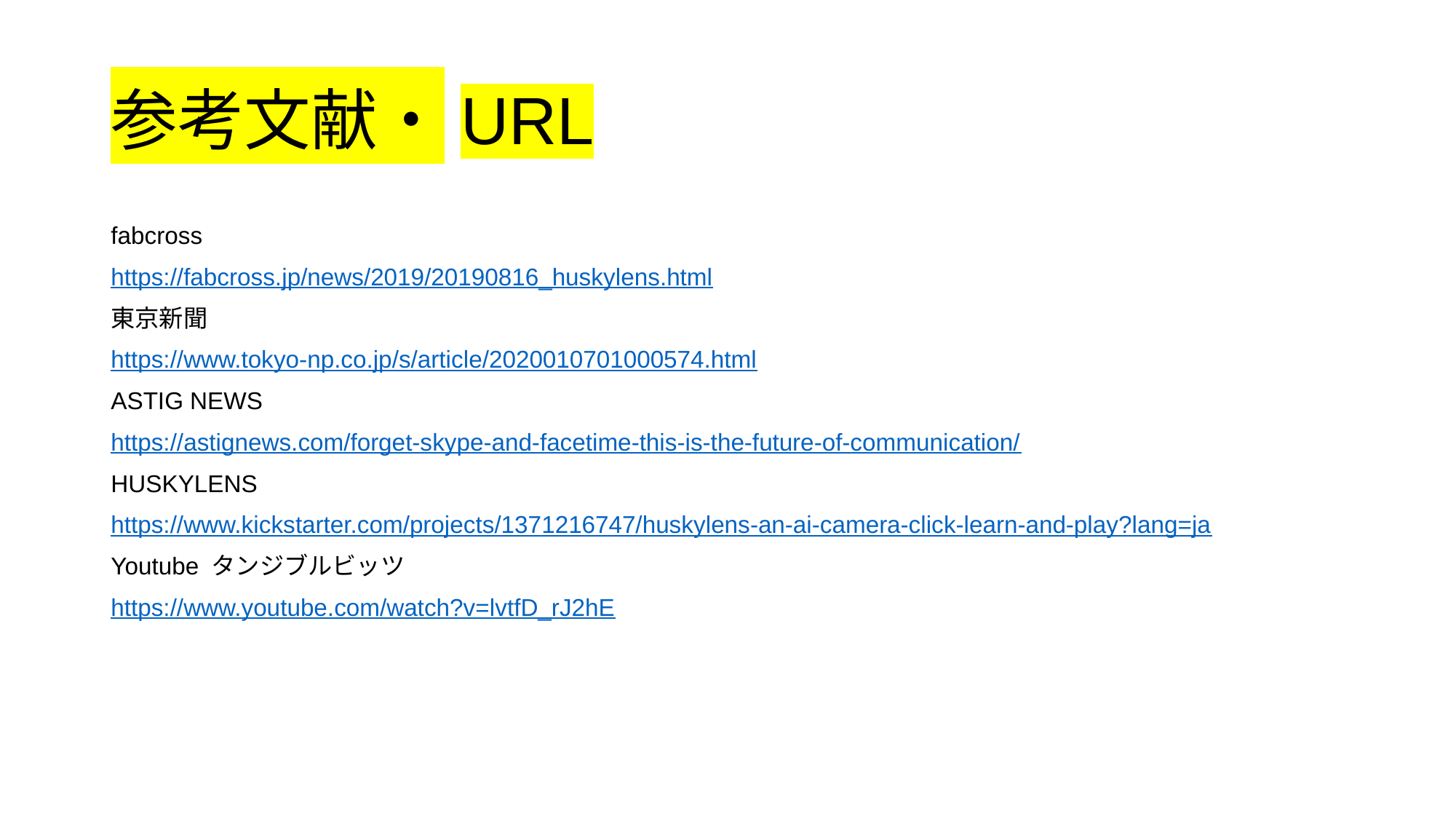

# 参考文献・URL
fabcross
https://fabcross.jp/news/2019/20190816_huskylens.html
東京新聞
https://www.tokyo-np.co.jp/s/article/2020010701000574.html
ASTIG NEWS
https://astignews.com/forget-skype-and-facetime-this-is-the-future-of-communication/
HUSKYLENS
https://www.kickstarter.com/projects/1371216747/huskylens-an-ai-camera-click-learn-and-play?lang=ja
Youtube タンジブルビッツ
https://www.youtube.com/watch?v=lvtfD_rJ2hE